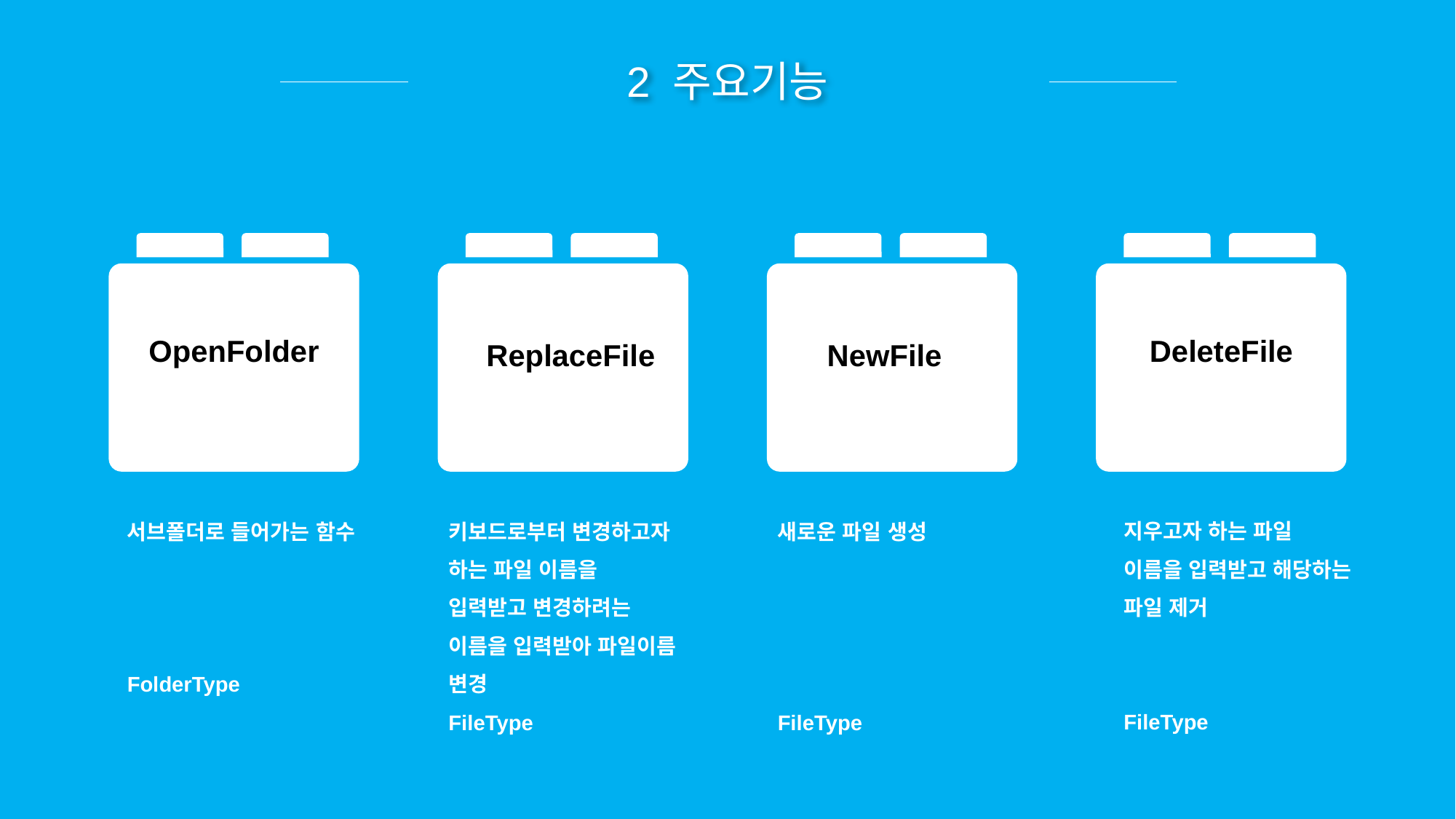

2 주요기능

OpenFolder
DeleteFile
ReplaceFile
NewFile
지우고자 하는 파일 이름을 입력받고 해당하는 파일 제거

FileType
서브폴더로 들어가는 함수

FolderType
키보드로부터 변경하고자 하는 파일 이름을 입력받고 변경하려는 이름을 입력받아 파일이름 변경
FileType
새로운 파일 생성

FileType